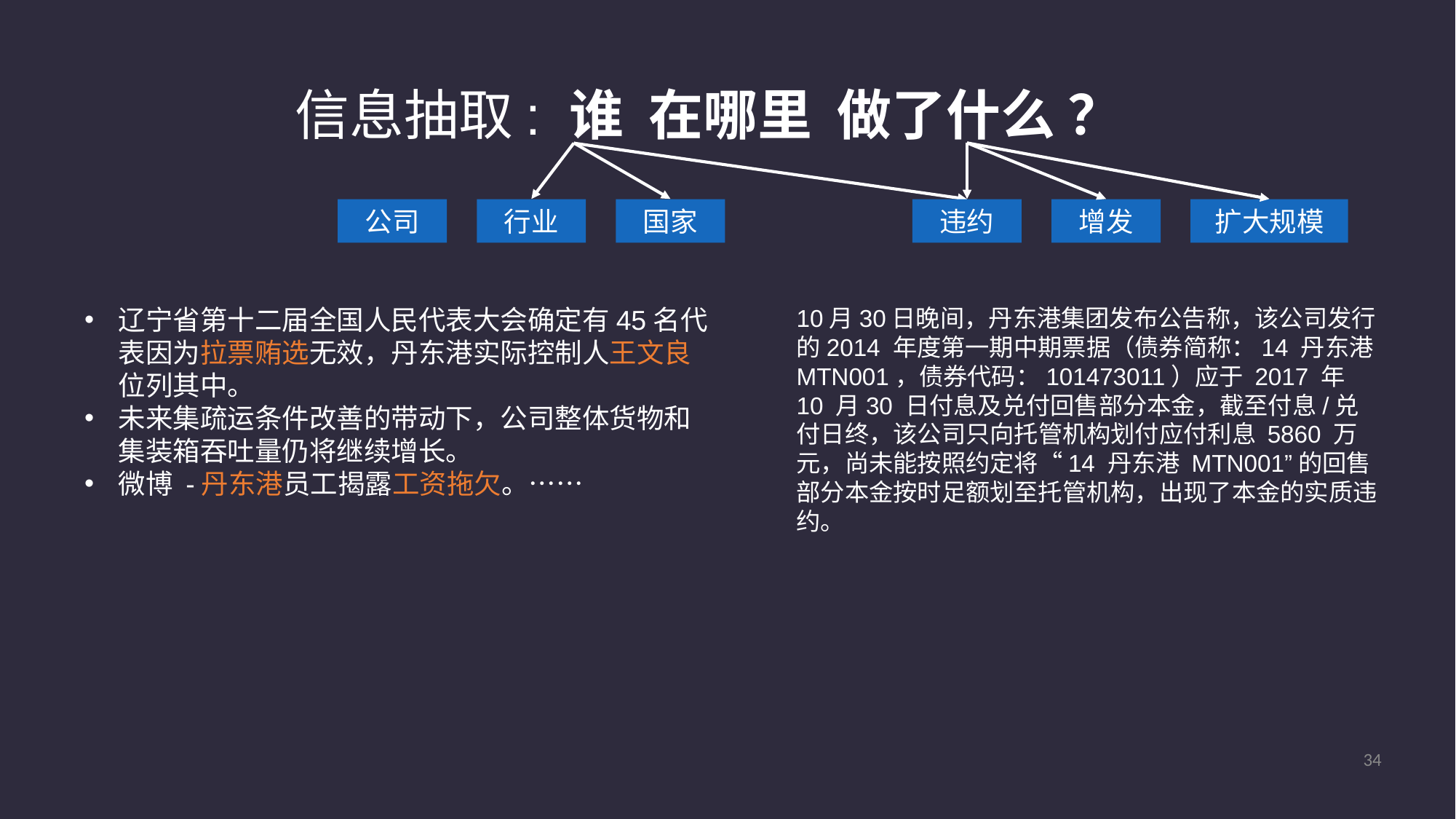

信息抽取: 谁  在哪里  做了什么 ？
公司
行业
国家
违约
增发
扩大规模
辽宁省第十二届全国人民代表大会确定有45名代表因为拉票贿选无效，丹东港实际控制人王文良位列其中。
未来集疏运条件改善的带动下，公司整体货物和集装箱吞吐量仍将继续增长。
微博 -丹东港员工揭露工资拖欠。……
10月30日晚间，丹东港集团发布公告称，该公司发行的2014 年度第一期中期票据（债券简称：14 丹东港 MTN001，债券代码：101473011）应于 2017 年 10 月30 日付息及兑付回售部分本金，截至付息/兑付日终，该公司只向托管机构划付应付利息 5860 万元，尚未能按照约定将“14 丹东港 MTN001”的回售部分本金按时足额划至托管机构，出现了本金的实质违约。
34